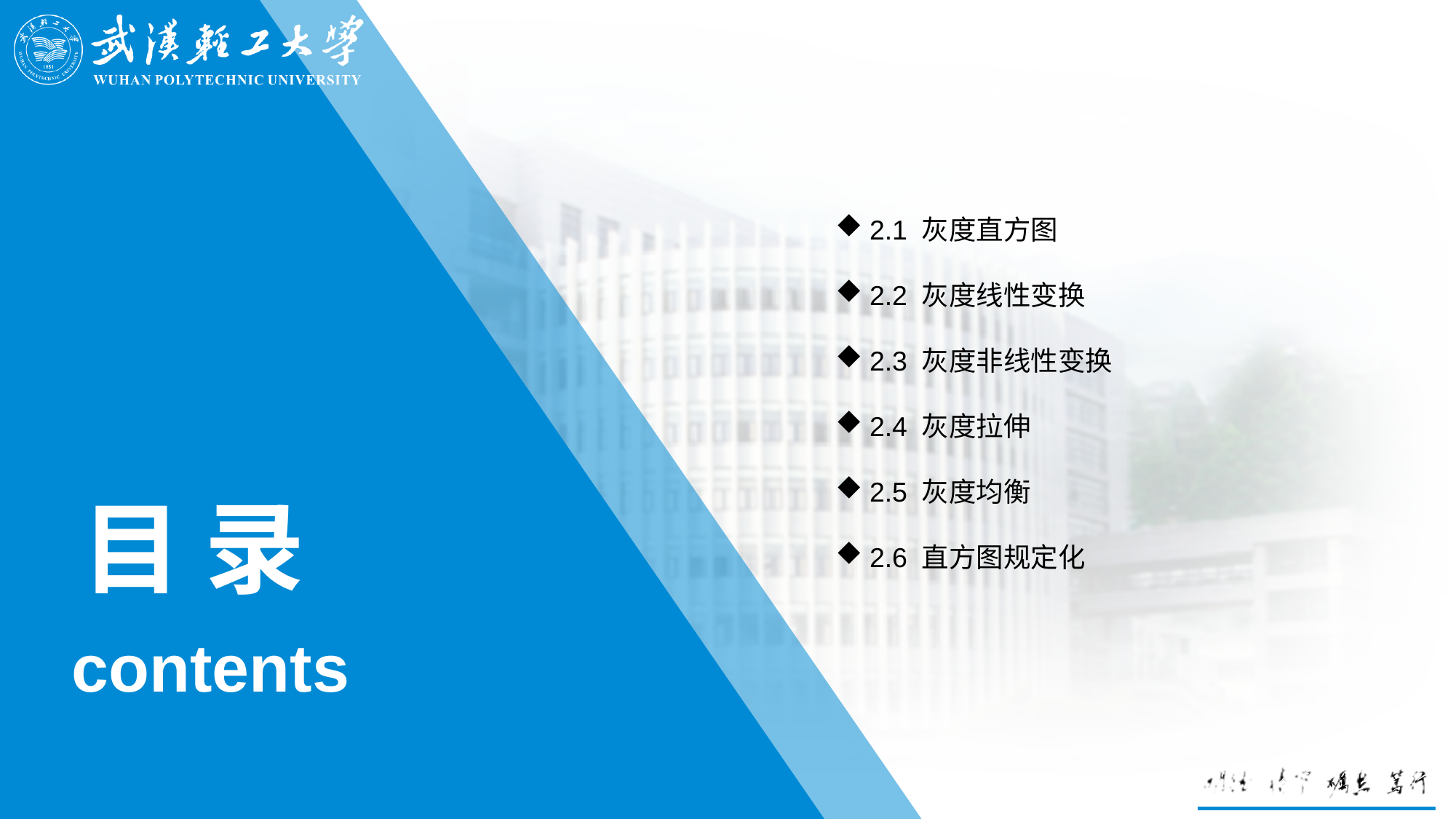

2.1 灰度直方图

2.2 灰度线性变换

2.3 灰度非线性变换

2.4 灰度拉伸

2.5 灰度均衡

2.6 直方图规定化